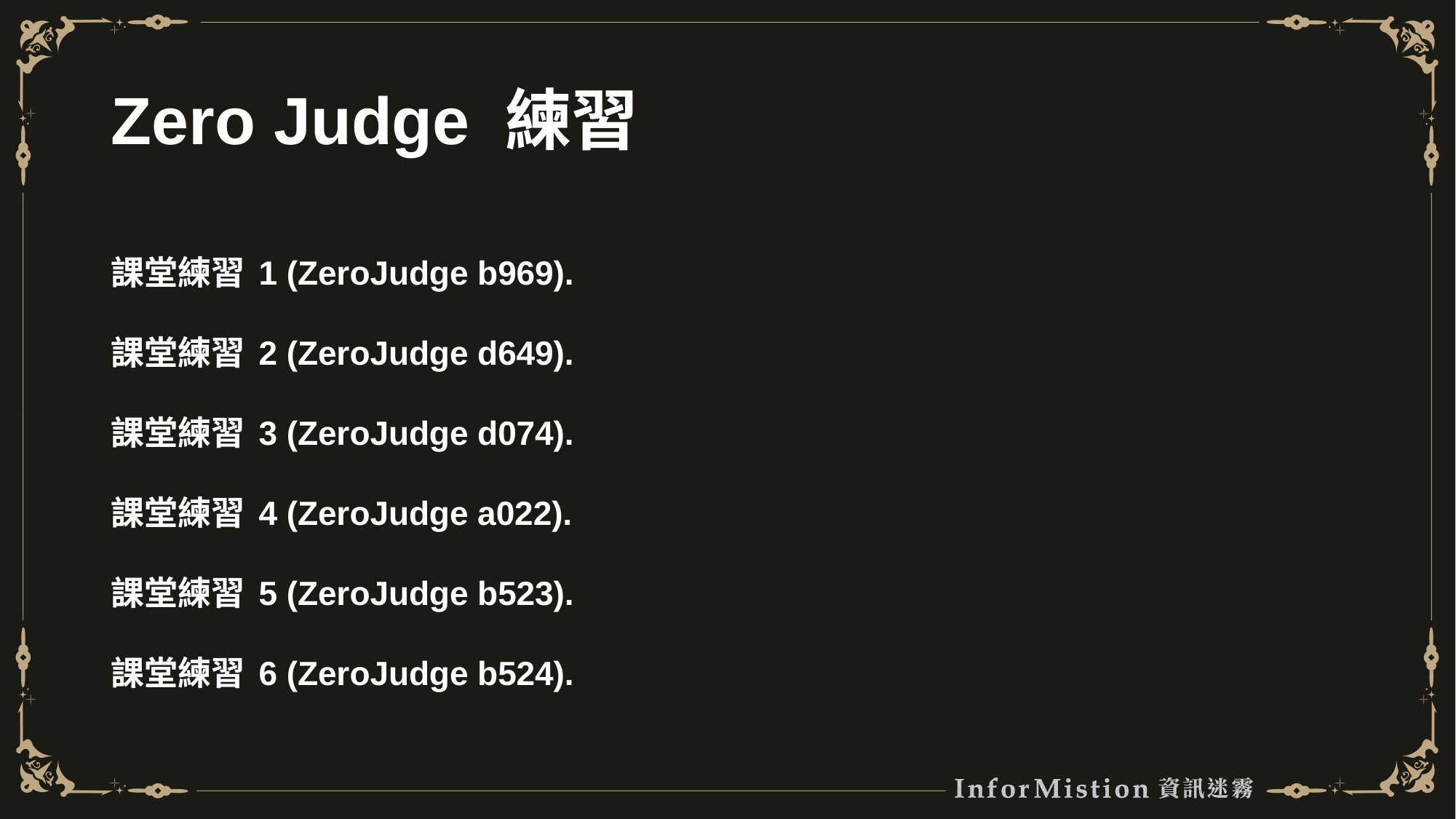

# Zero Judge 練習
課堂練習 1 (ZeroJudge b969).
課堂練習 2 (ZeroJudge d649).
課堂練習 3 (ZeroJudge d074).
課堂練習 4 (ZeroJudge a022).
課堂練習 5 (ZeroJudge b523).
課堂練習 6 (ZeroJudge b524).